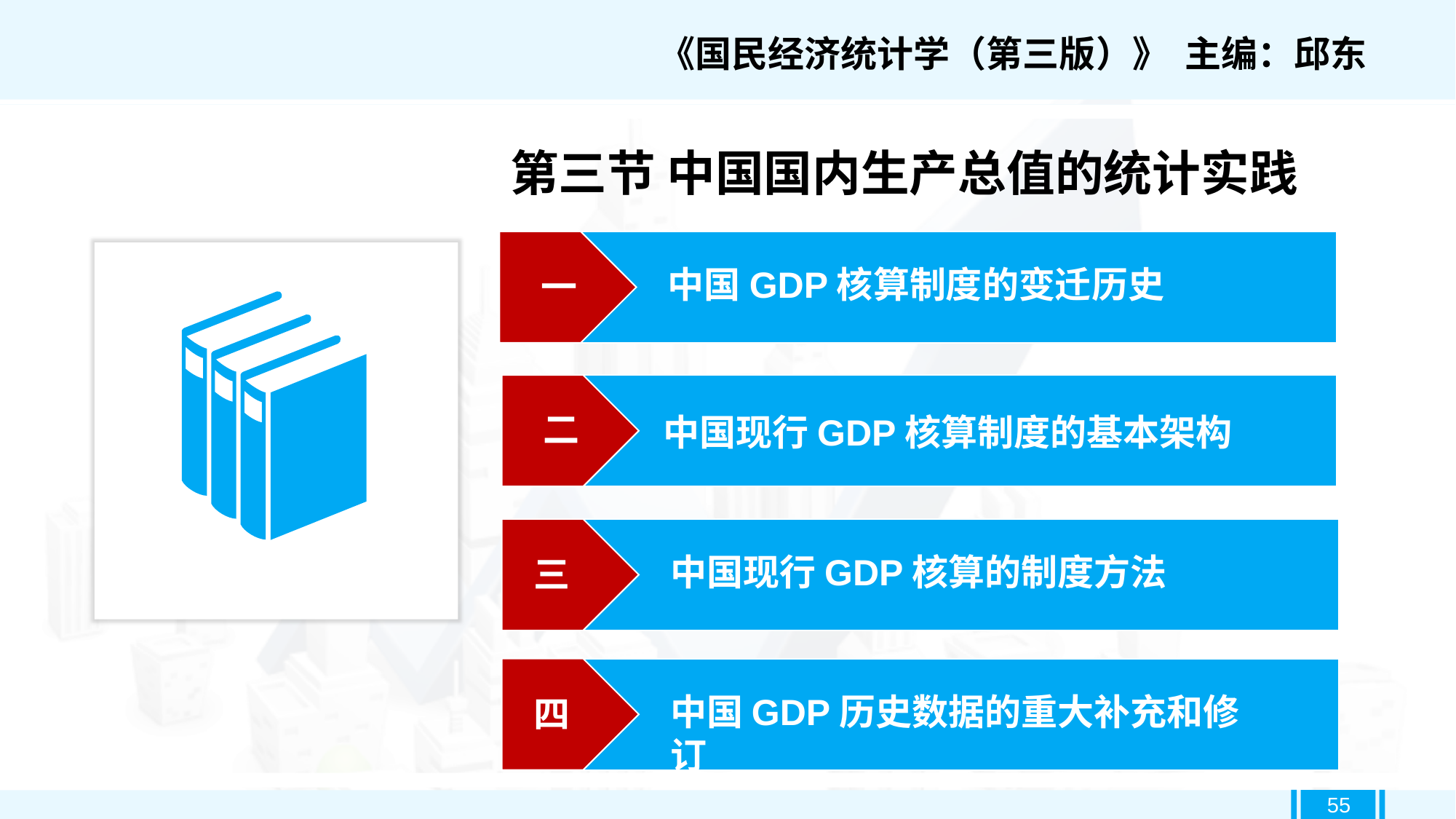

《国民经济统计学（第三版）》  主编：邱东
第三节 中国国内生产总值的统计实践

一

中国GDP核算制度的变迁历史

二
中国现行GDP核算制度的基本架构

中国现行GDP核算的制度方法
三

中国GDP历史数据的重大补充和修订
四
55